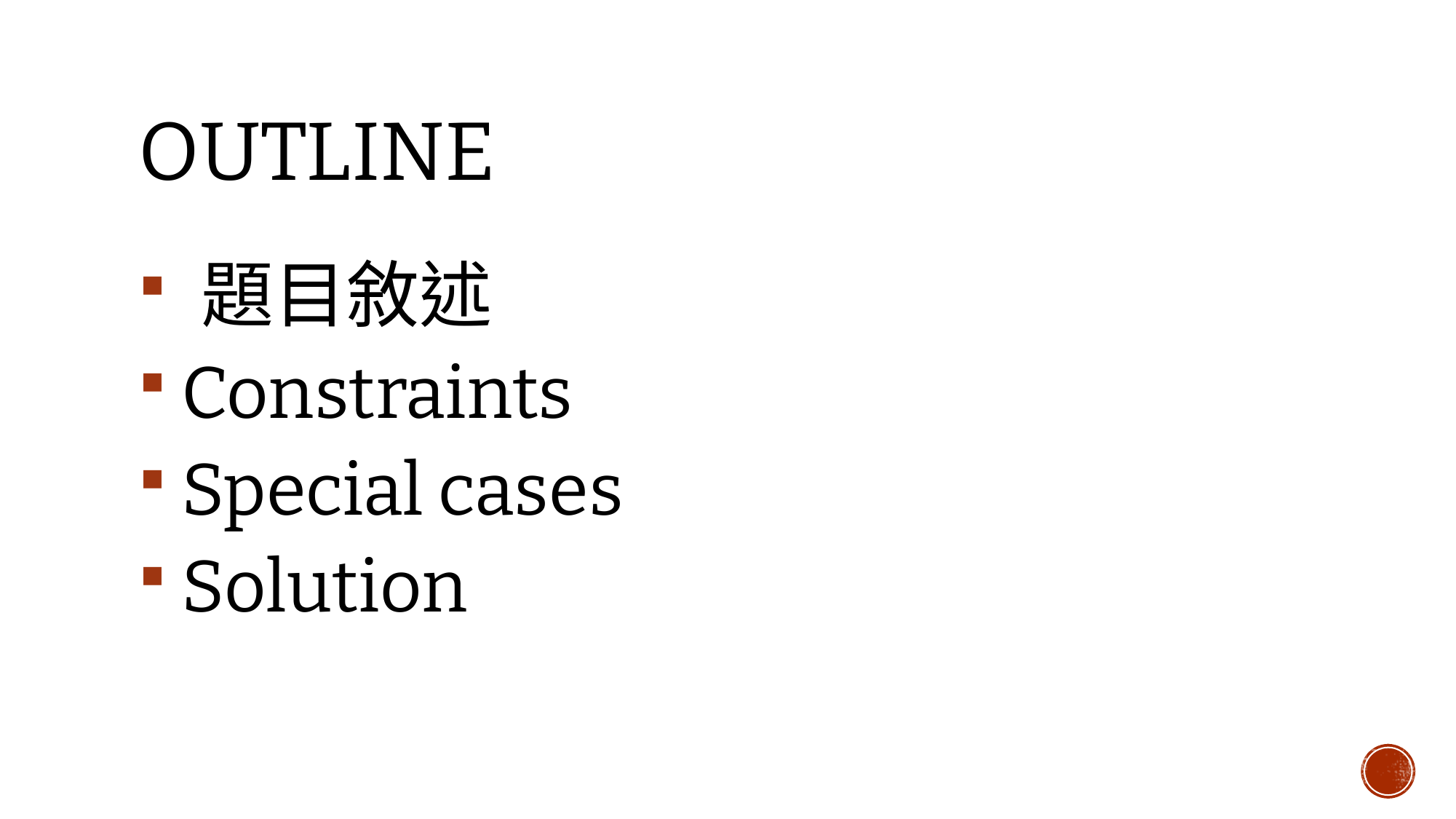

# outline
 題目敘述
 Constraints
 Special cases
 Solution